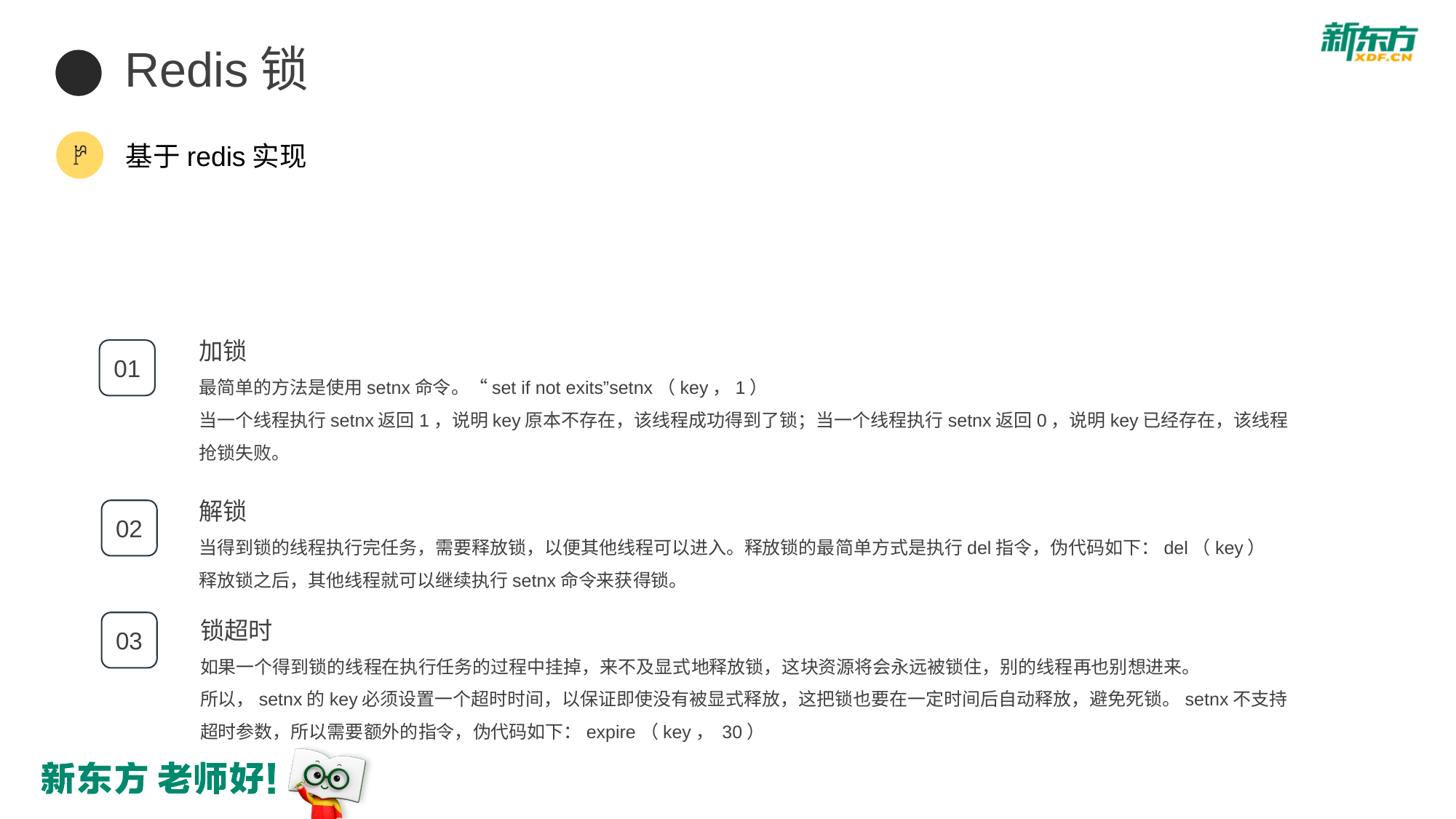

Redis锁

基于redis实现
加锁
最简单的方法是使用setnx命令。“set if not exits”setnx（key，1）
当一个线程执行setnx返回1，说明key原本不存在，该线程成功得到了锁；当一个线程执行setnx返回0，说明key已经存在，该线程抢锁失败。
01

解锁
当得到锁的线程执行完任务，需要释放锁，以便其他线程可以进入。释放锁的最简单方式是执行del指令，伪代码如下：del（key）
释放锁之后，其他线程就可以继续执行setnx命令来获得锁。
02
锁超时
如果一个得到锁的线程在执行任务的过程中挂掉，来不及显式地释放锁，这块资源将会永远被锁住，别的线程再也别想进来。
所以，setnx的key必须设置一个超时时间，以保证即使没有被显式释放，这把锁也要在一定时间后自动释放，避免死锁。setnx不支持超时参数，所以需要额外的指令，伪代码如下：expire（key， 30）
03